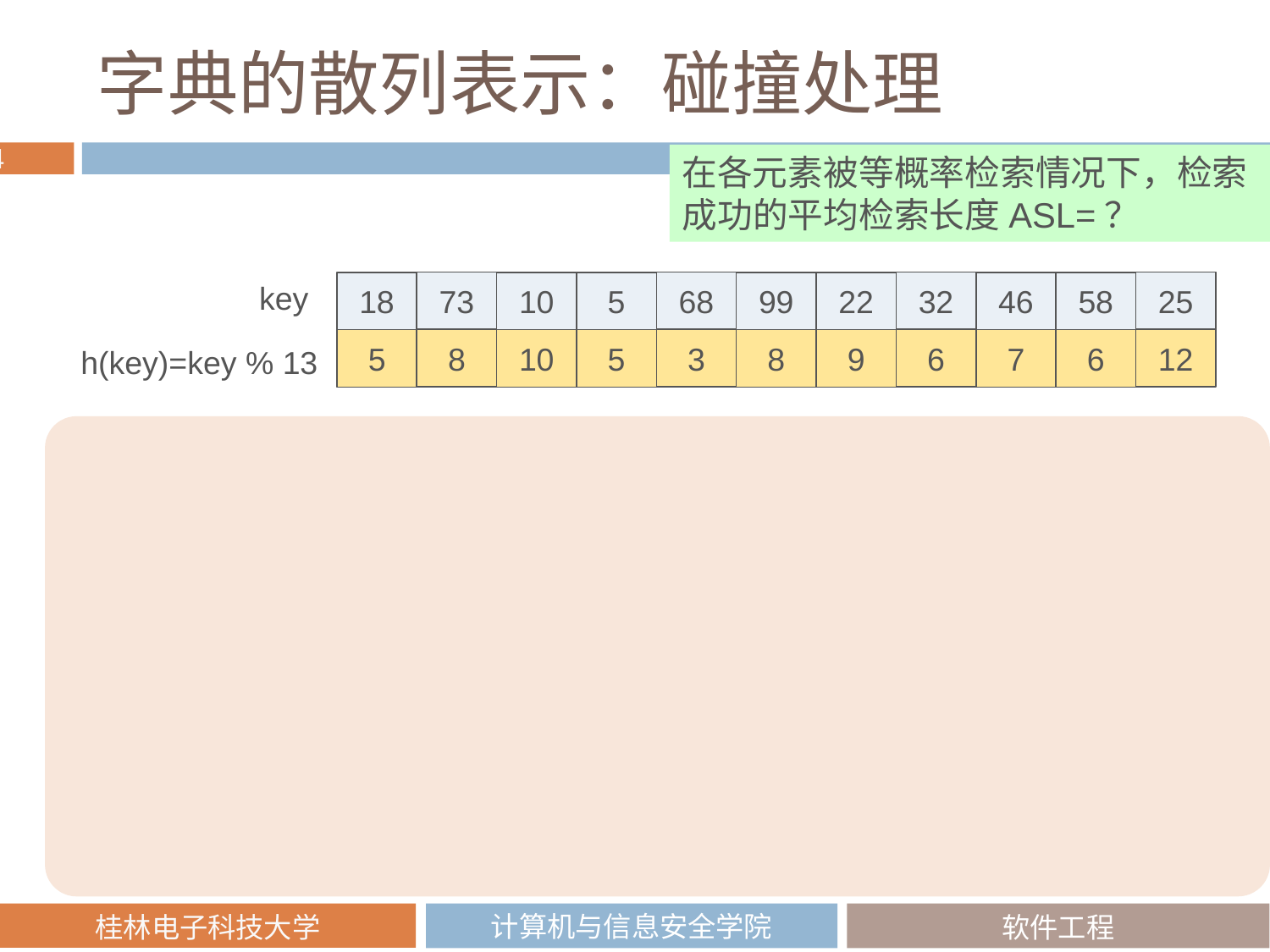

# 字典的散列表示：碰撞处理
在各元素被等概率检索情况下，检索成功的平均检索长度ASL=？
73
68
32
25
key
18
10
5
99
22
46
58
8
3
6
12
5
10
5
8
9
7
6
h(key)=key % 13

堆积：在处理同义词的过程中所出现的非同义词冲突
散列表长为13
25

32
10
58

68
18
5
73
99
22
46
  0        1       2       3        4       5      6       7       8       9      10      11    12
5
32
99
22
25
46
58